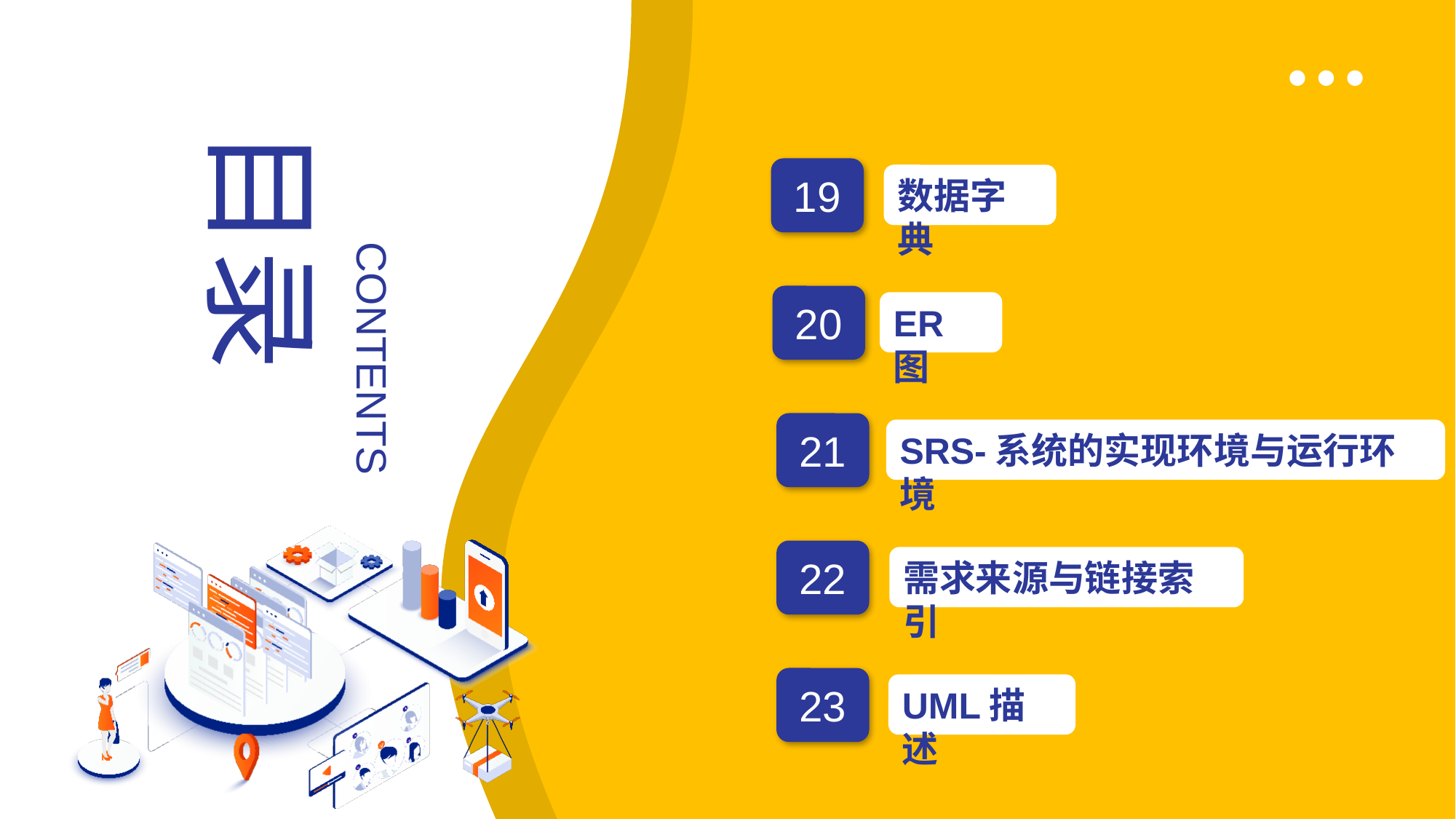

目录
CONTENTS
19
数据字典
20
ER图
21
SRS-系统的实现环境与运行环境
22
需求来源与链接索引
23
UML描述